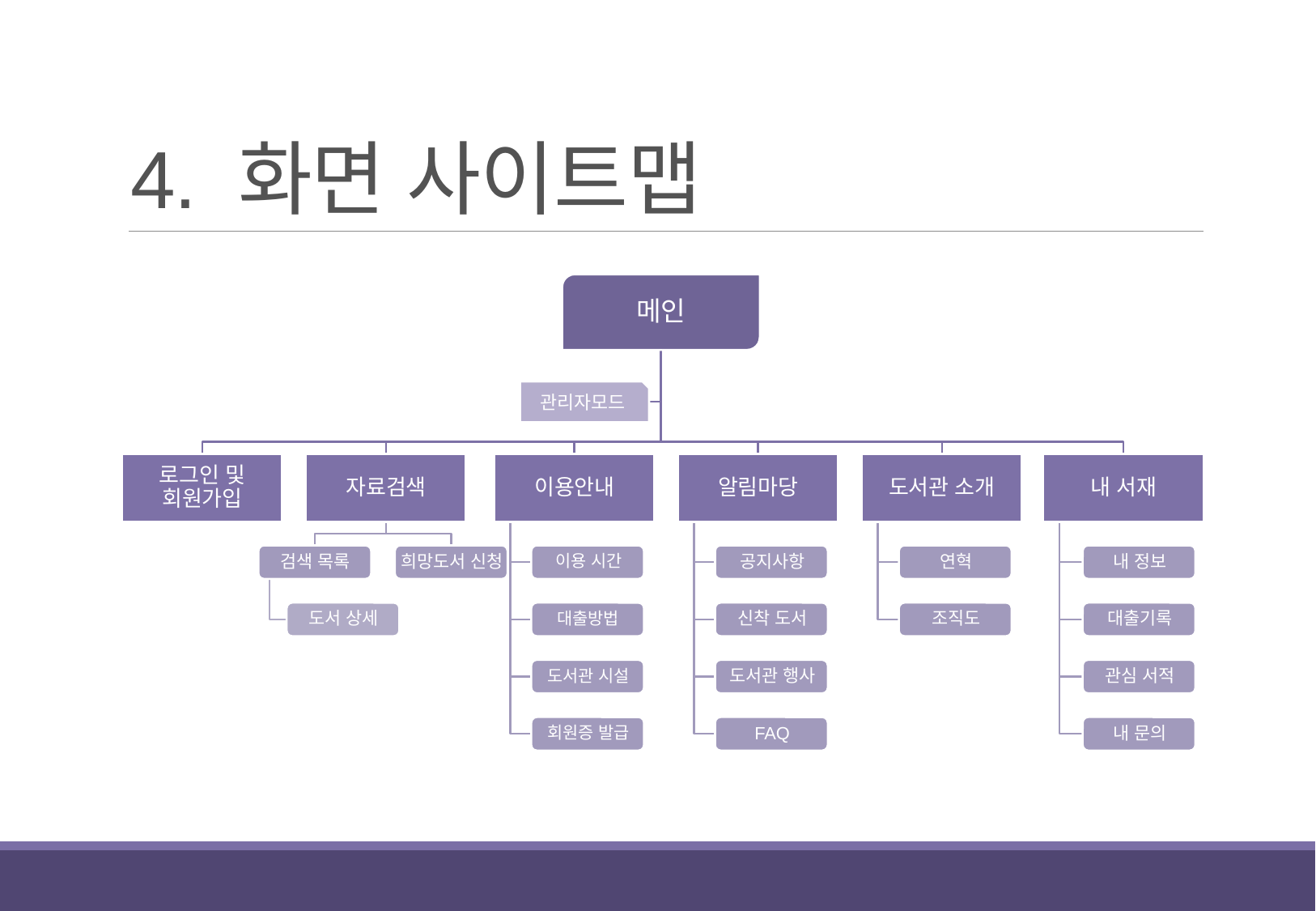

# 4. 화면 사이트맵
메인
로그인 및
회원가입
자료검색
검색 목록
도서 상세
희망도서 신청
이용안내
이용 시간
대출방법
도서관 시설
회원증 발급
알림마당
공지사항
신착 도서
도서관 행사
FAQ
도서관 소개
연혁
조직도
내 서재
내 정보
대출기록
관심 서적
내 문의
관리자모드